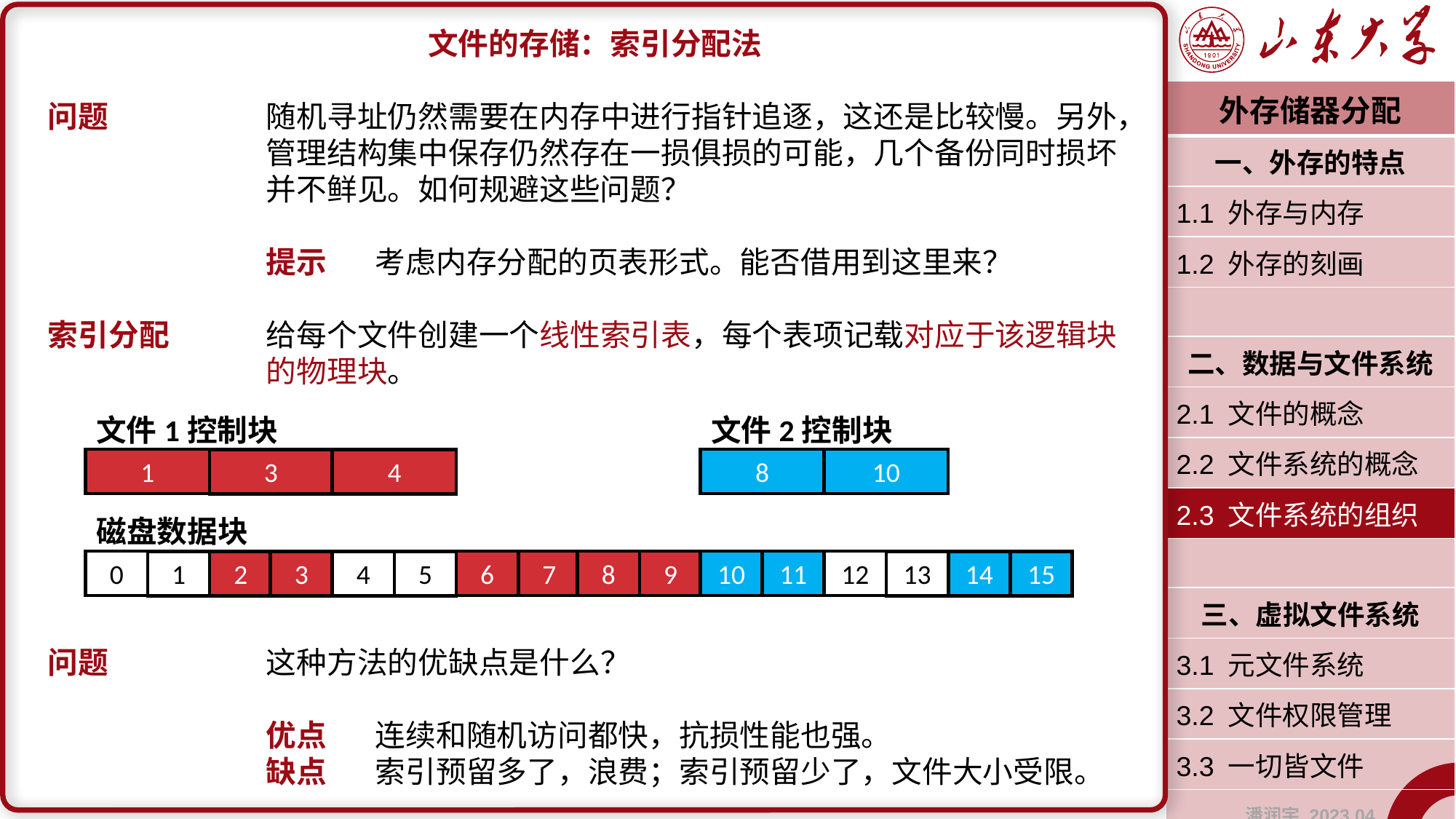

文件的存储：索引分配法

问题		随机寻址仍然需要在内存中进行指针追逐，这还是比较慢。另外，		管理结构集中保存仍然存在一损俱损的可能，几个备份同时损坏			并不鲜见。如何规避这些问题？

		提示	考虑内存分配的页表形式。能否借用到这里来？

索引分配	给每个文件创建一个线性索引表，每个表项记载对应于该逻辑块			的物理块。

问题		这种方法的优缺点是什么？

		优点	连续和随机访问都快，抗损性能也强。
		缺点	索引预留多了，浪费；索引预留少了，文件大小受限。
| 外存储器分配 |
| --- |
| 一、外存的特点 |
| 1.1 外存与内存 |
| 1.2 外存的刻画 |
|  |
| 二、数据与文件系统 |
| 2.1 文件的概念 |
| 2.2 文件系统的概念 |
| 2.3 文件系统的组织 |
|  |
| 三、虚拟文件系统 |
| 3.1 元文件系统 |
| 3.2 文件权限管理 |
| 3.3 一切皆文件 |
| 潘润宇 2023.04 |
文件1控制块
文件2控制块
8
10
1
3
4
磁盘数据块
6
7
8
9
10
11
12
0
1
2
3
4
5
13
14
15